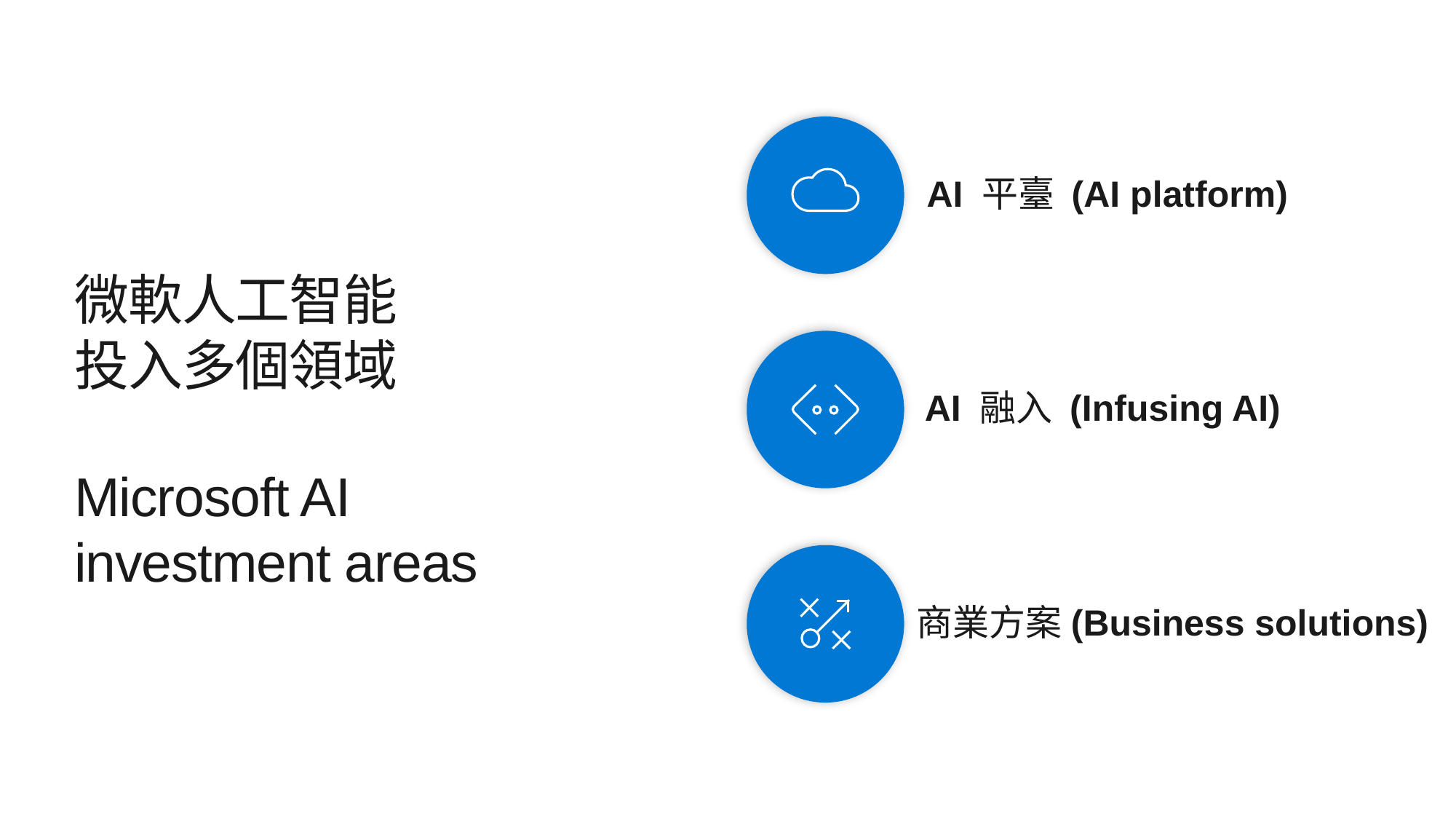

AI 平臺 (AI platform)
微軟人工智能
投入多個領域

Microsoft AI
investment areas

AI 融入 (Infusing AI)

商業方案(Business solutions)